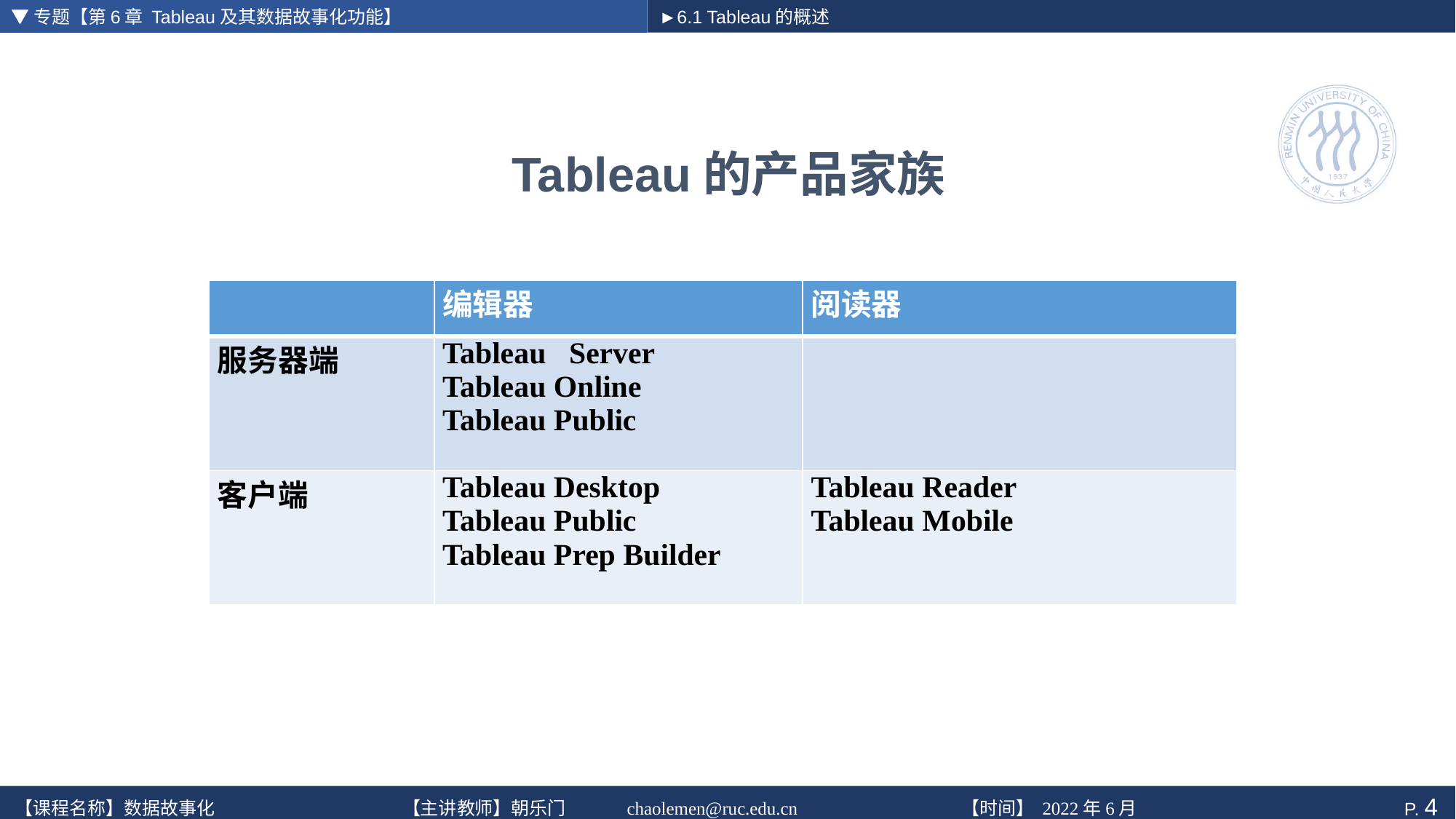

▼专题【第6章 Tableau及其数据故事化功能】
►6.1 Tableau的概述
# Tableau的产品家族
|  | 编辑器 | 阅读器 |
| --- | --- | --- |
| 服务器端 | Tableau Server Tableau Online Tableau Public |  |
| 客户端 | Tableau Desktop Tableau Public Tableau Prep Builder | Tableau Reader Tableau Mobile |